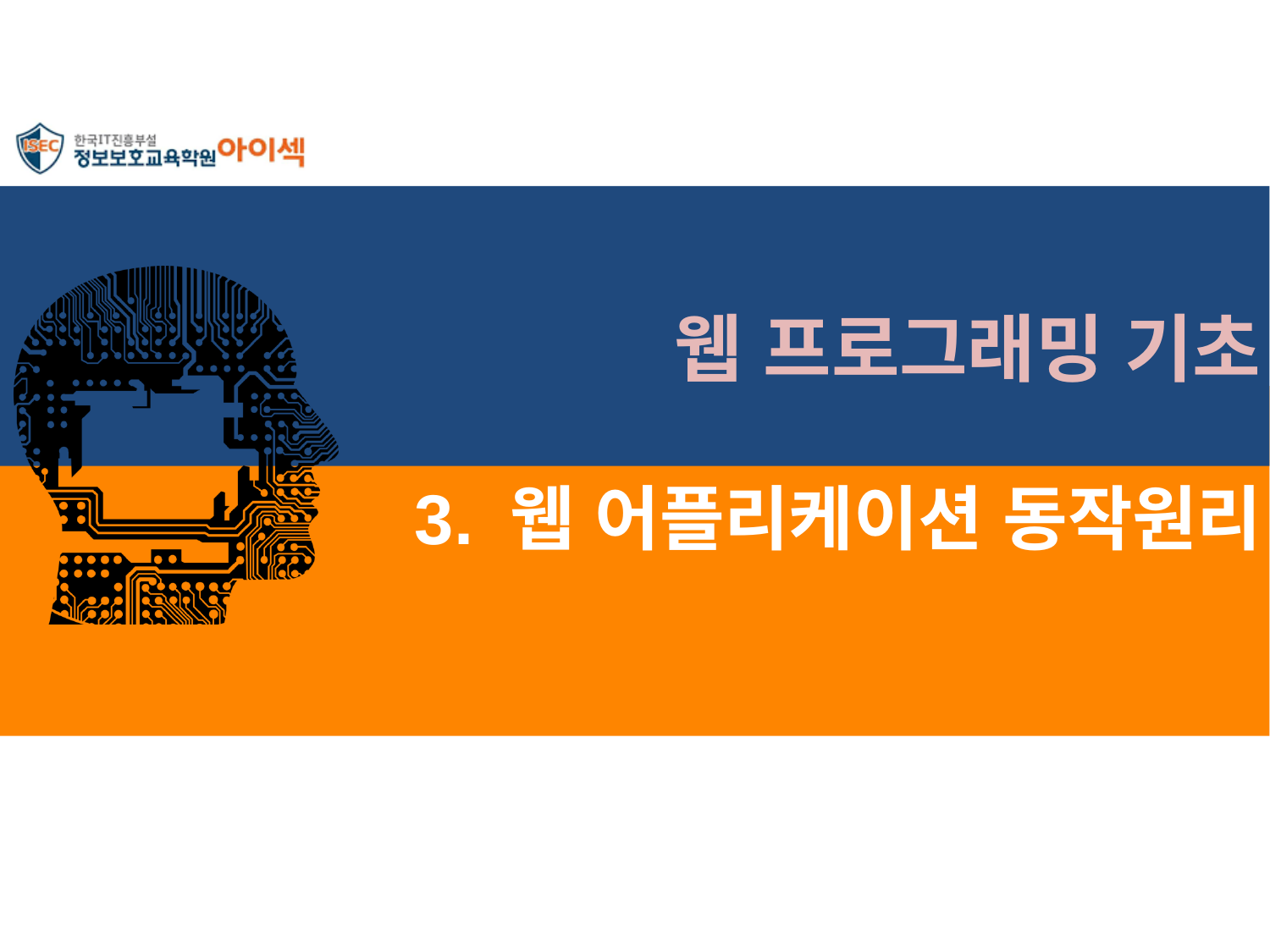

웹 프로그래밍 기초
# 3. 웹 어플리케이션 동작원리